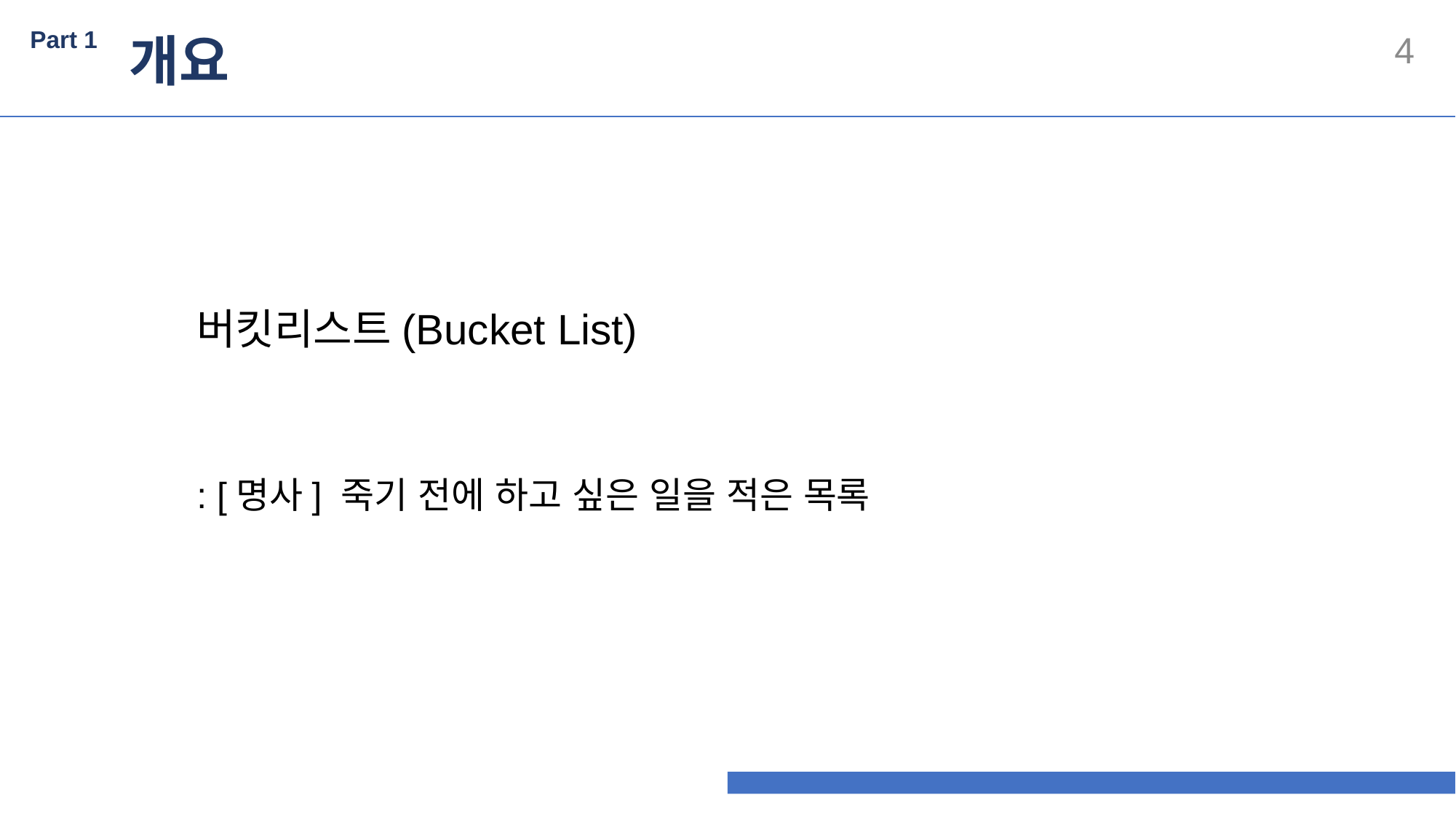

Part 1
개요
4
버킷리스트(Bucket List)
: [명사] 죽기 전에 하고 싶은 일을 적은 목록